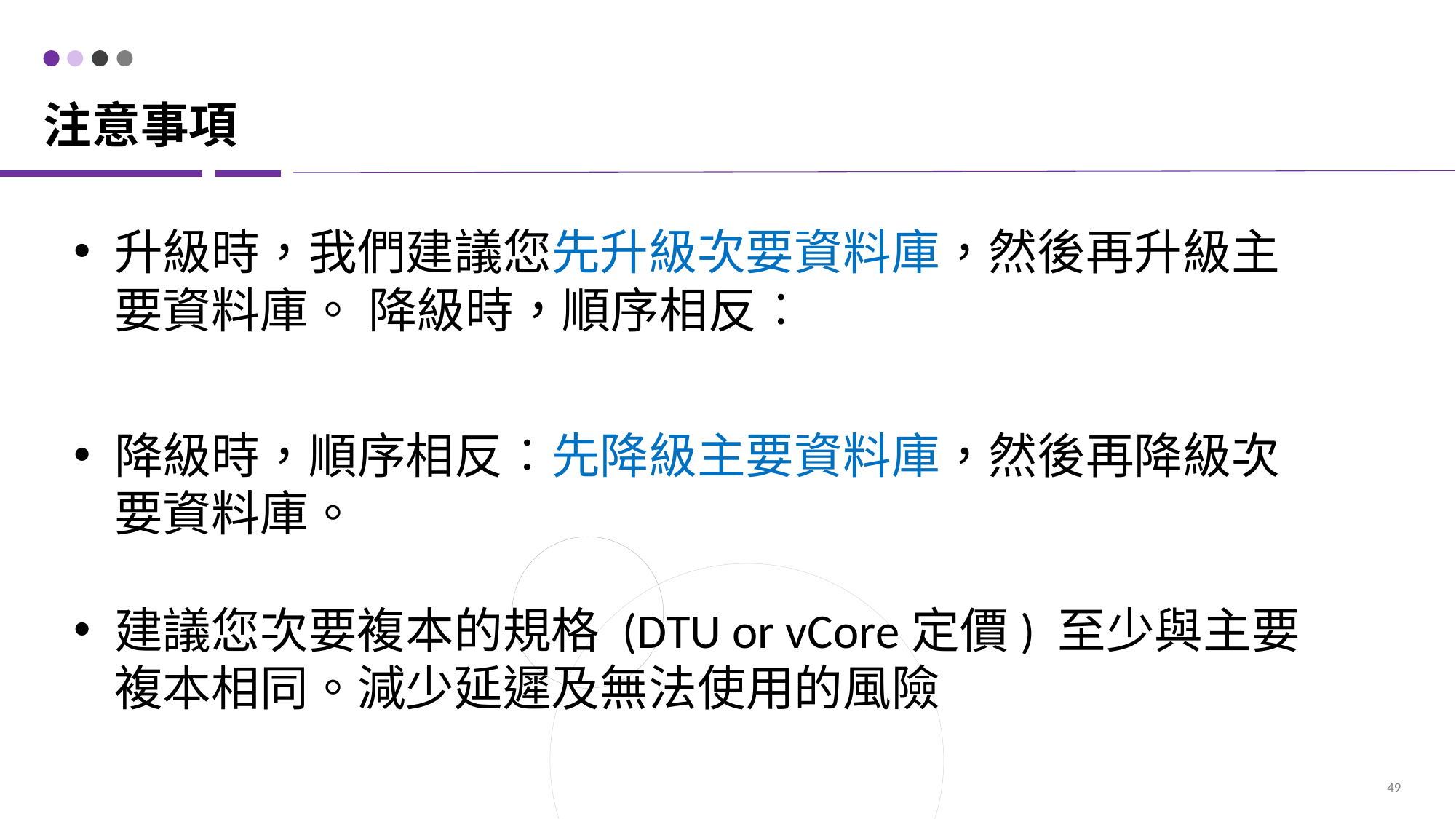

# 注意事項
升級時，我們建議您先升級次要資料庫，然後再升級主要資料庫。 降級時，順序相反︰

降級時，順序相反︰先降級主要資料庫，然後再降級次要資料庫。

建議您次要複本的規格 (DTU or vCore定價) 至少與主要複本相同。減少延遲及無法使用的風險

49